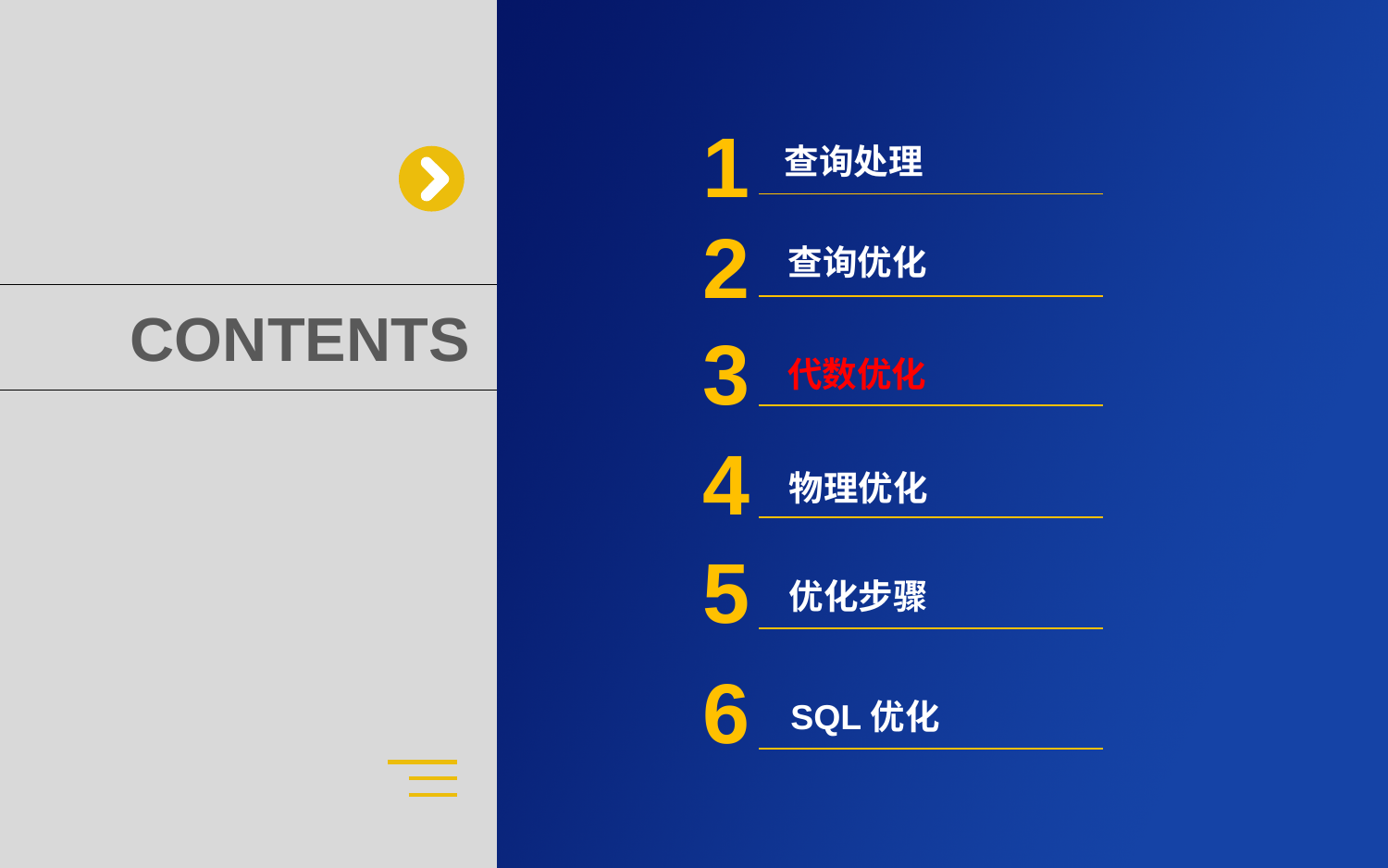

1
查询处理
2
查询优化
3
代数优化
4
物理优化
5
优化步骤
6
SQL优化